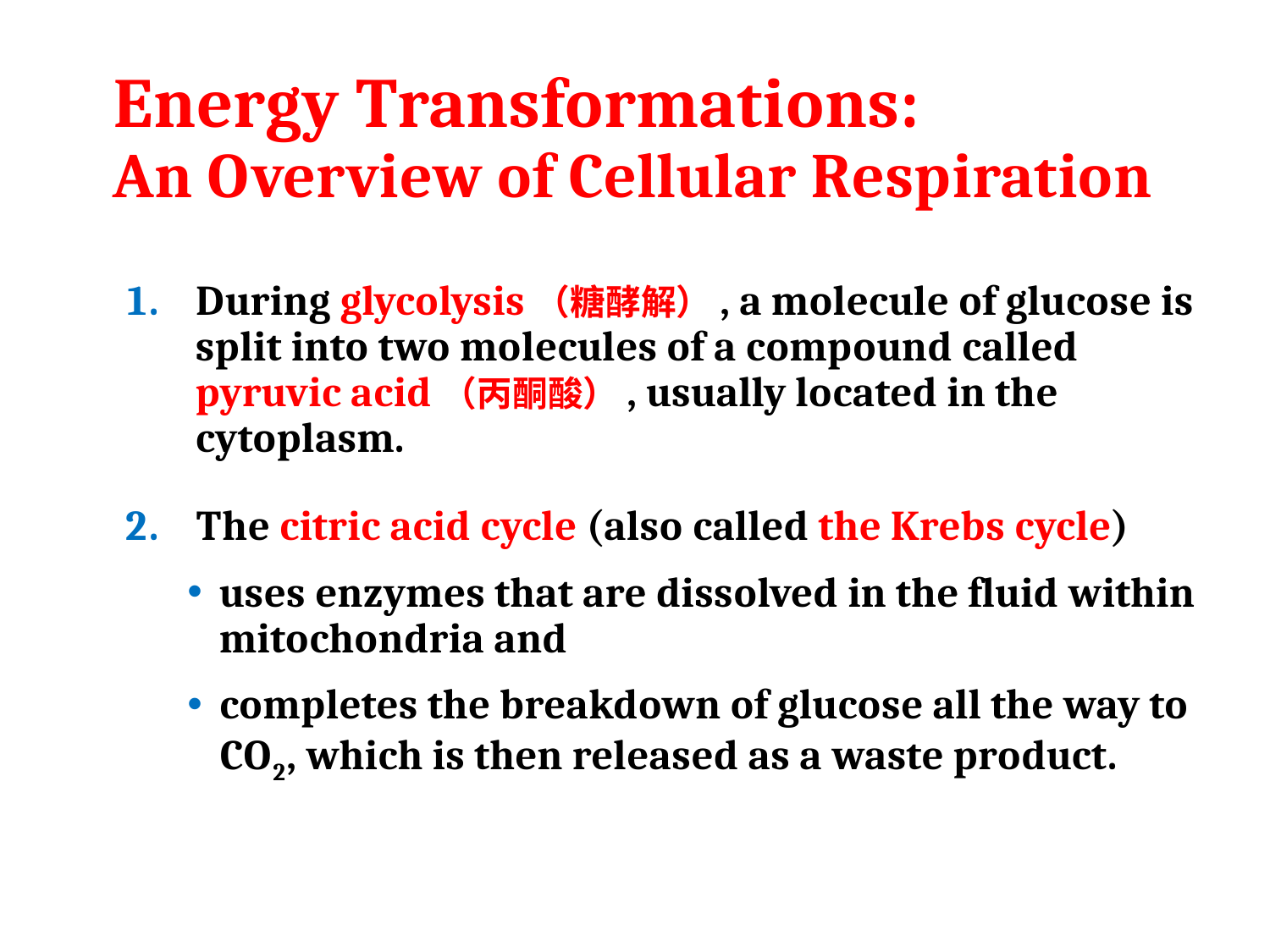

# Energy Transformations: An Overview of Cellular Respiration
During glycolysis（糖酵解）, a molecule of glucose is split into two molecules of a compound called pyruvic acid（丙酮酸）, usually located in the cytoplasm.
The citric acid cycle (also called the Krebs cycle)
uses enzymes that are dissolved in the fluid within mitochondria and
completes the breakdown of glucose all the way to CO2, which is then released as a waste product.